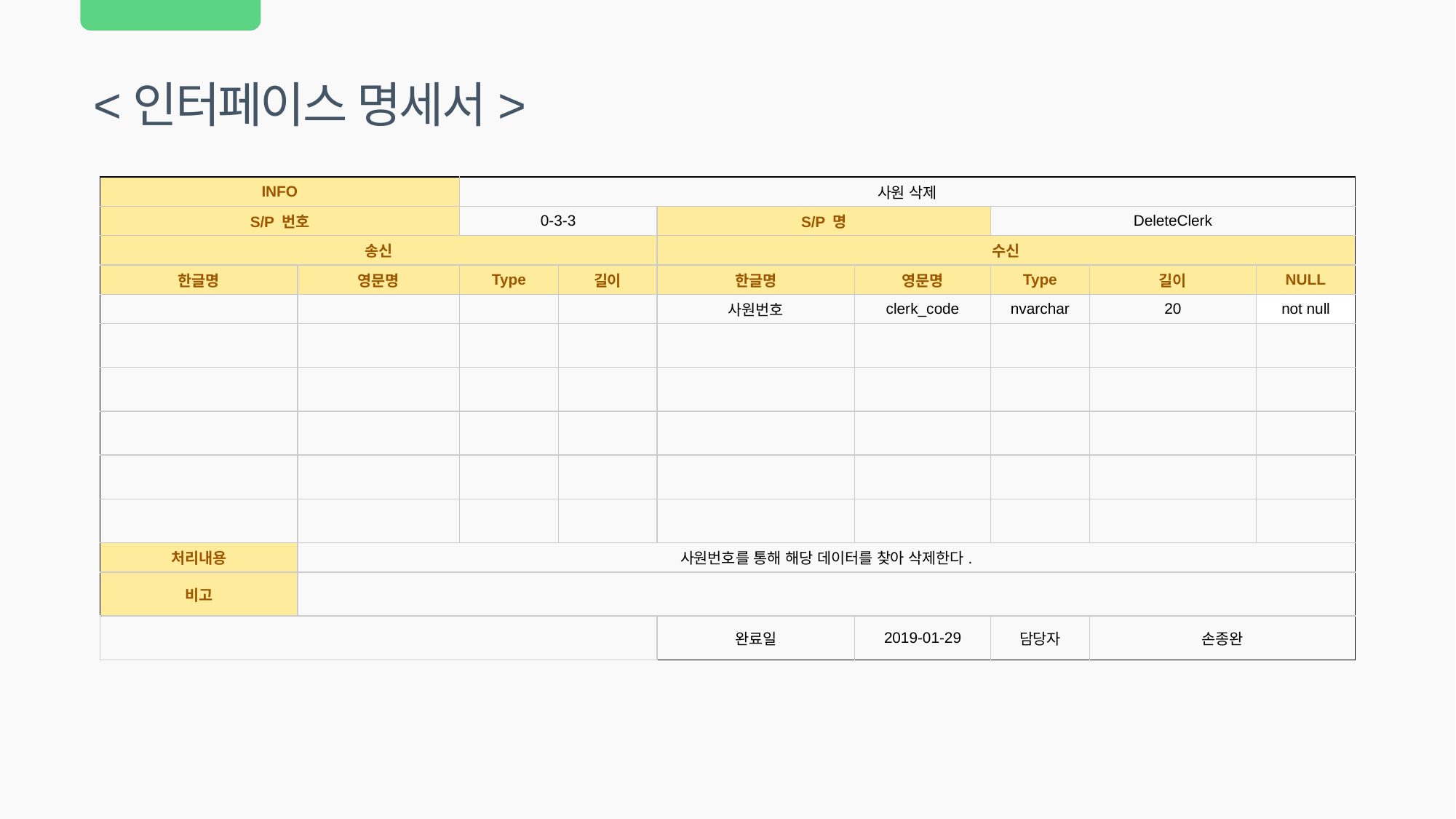

<인터페이스 명세서>
| INFO |  | 사원 삭제 |  |  |  |  |  |  |
| --- | --- | --- | --- | --- | --- | --- | --- | --- |
| S/P 번호 |  | 0-3-3 |  | S/P 명 |  | DeleteClerk |  |  |
| 송신 |  |  |  | 수신 |  |  |  |  |
| 한글명 | 영문명 | Type | 길이 | 한글명 | 영문명 | Type | 길이 | NULL |
|  |  |  |  | 사원번호 | clerk\_code | nvarchar | 20 | not null |
|  |  |  |  |  |  |  |  |  |
|  |  |  |  |  |  |  |  |  |
|  |  |  |  |  |  |  |  |  |
|  |  |  |  |  |  |  |  |  |
|  |  |  |  |  |  |  |  |  |
| 처리내용 | 사원번호를 통해 해당 데이터를 찾아 삭제한다. |  |  |  |  |  |  |  |
| 비고 |  |  |  |  |  |  |  |  |
|  |  |  |  | 완료일 | 2019-01-29 | 담당자 | 손종완 |  |